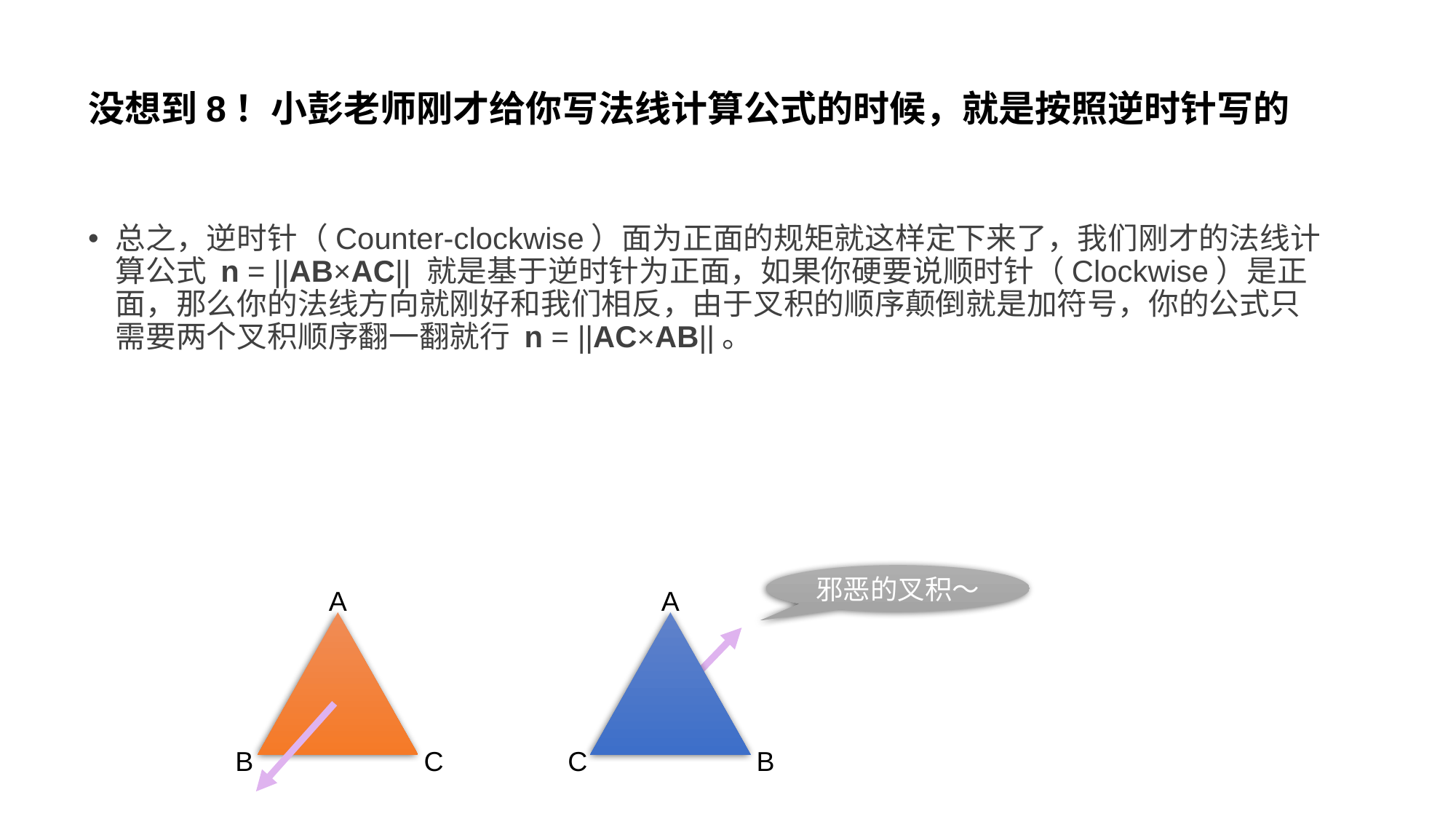

# 没想到8！小彭老师刚才给你写法线计算公式的时候，就是按照逆时针写的
总之，逆时针（Counter-clockwise）面为正面的规矩就这样定下来了，我们刚才的法线计算公式 n = ||AB×AC|| 就是基于逆时针为正面，如果你硬要说顺时针（Clockwise）是正面，那么你的法线方向就刚好和我们相反，由于叉积的顺序颠倒就是加符号，你的公式只需要两个叉积顺序翻一翻就行 n = ||AC×AB||。
邪恶的叉积～
A

C
B
A

B
C